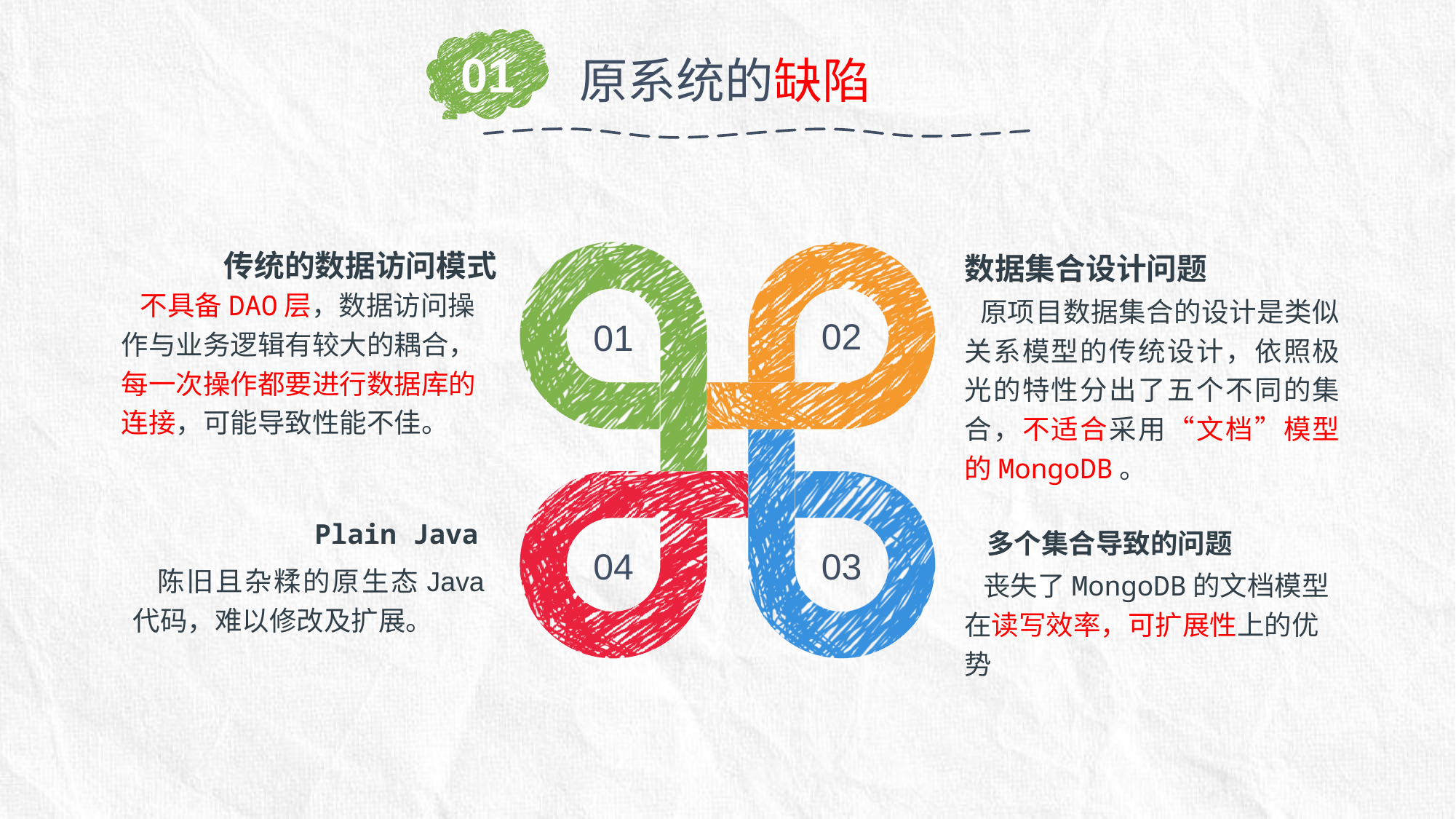

01
原系统的缺陷

传统的数据访问模式
  不具备DAO层，数据访问操作与业务逻辑有较大的耦合，每一次操作都要进行数据库的连接，可能导致性能不佳。
数据集合设计问题
  原项目数据集合的设计是类似关系模型的传统设计，依照极光的特性分出了五个不同的集合，不适合采用“文档”模型的MongoDB。

02
01

04
03
Plain Java
  陈旧且杂糅的原生态Java代码，难以修改及扩展。
多个集合导致的问题
  丧失了MongoDB的文档模型在读写效率，可扩展性上的优势